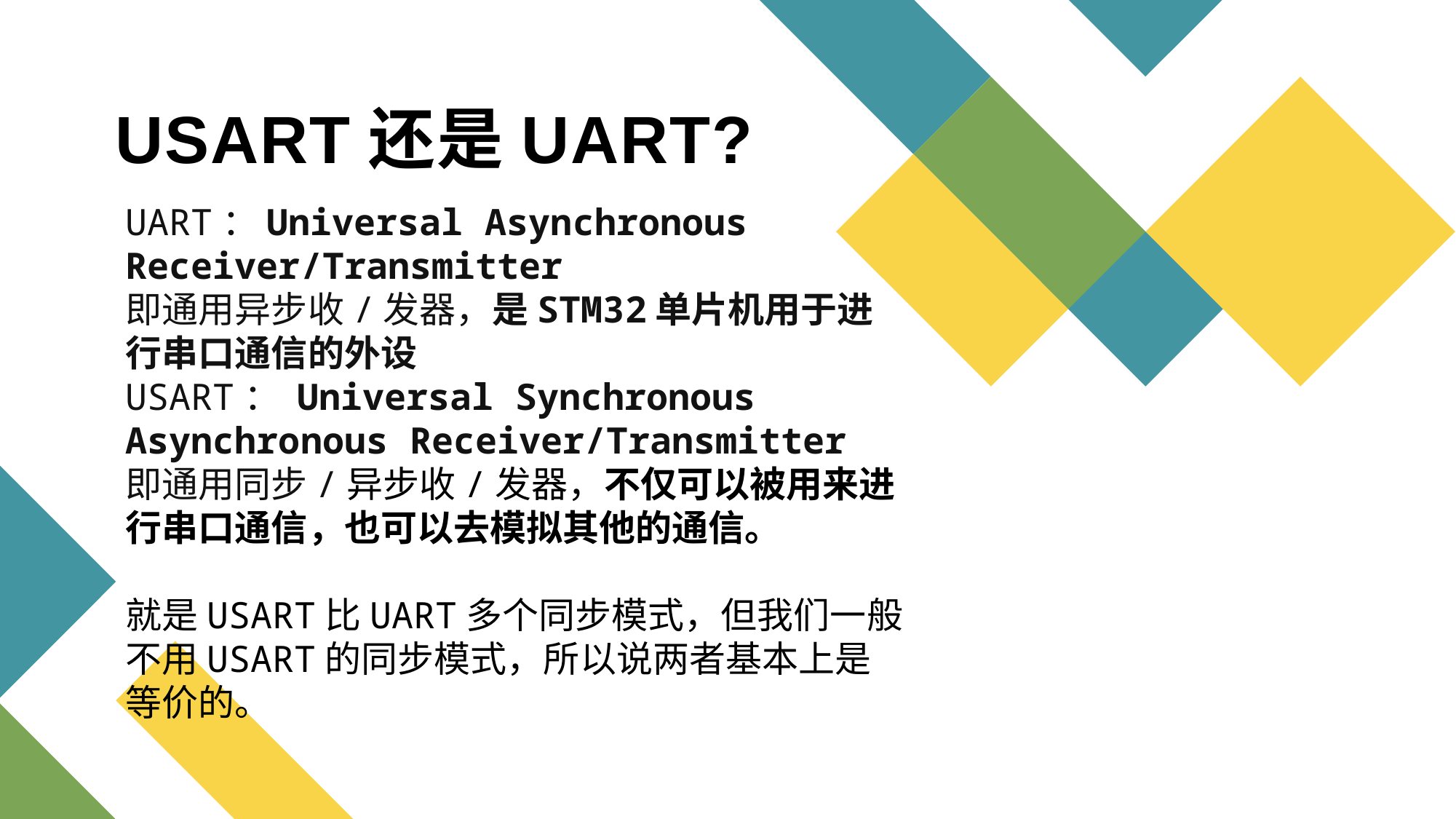

# USART还是UART?
UART：Universal Asynchronous Receiver/Transmitter
即通用异步收/发器，是STM32单片机用于进行串口通信的外设
USART： Universal Synchronous Asynchronous Receiver/Transmitter
即通用同步/异步收/发器，不仅可以被用来进行串口通信，也可以去模拟其他的通信。

就是USART比UART多个同步模式，但我们一般不用USART的同步模式，所以说两者基本上是等价的。